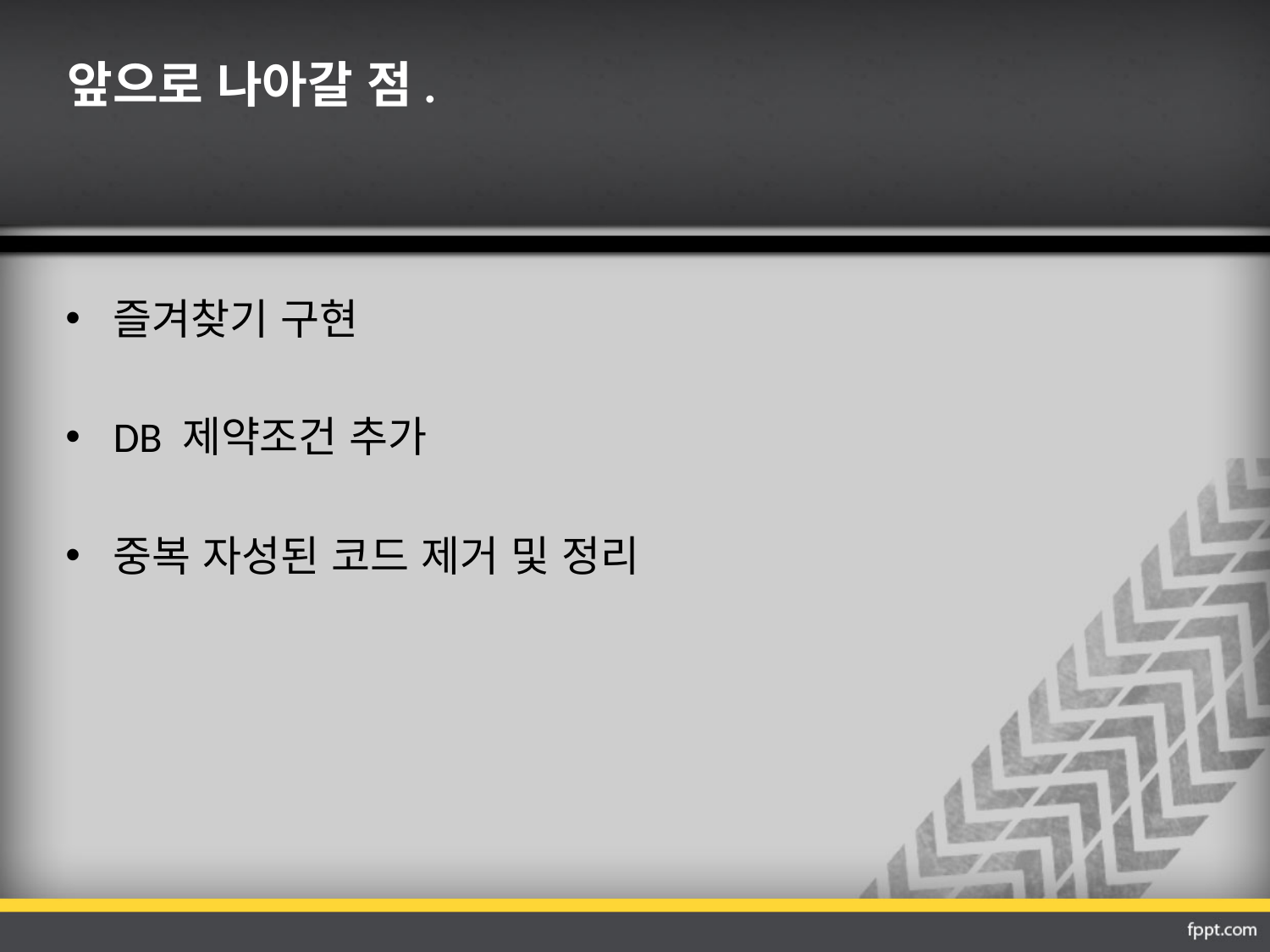

앞으로 나아갈 점.
즐겨찾기 구현

DB 제약조건 추가

중복 자성된 코드 제거 및 정리